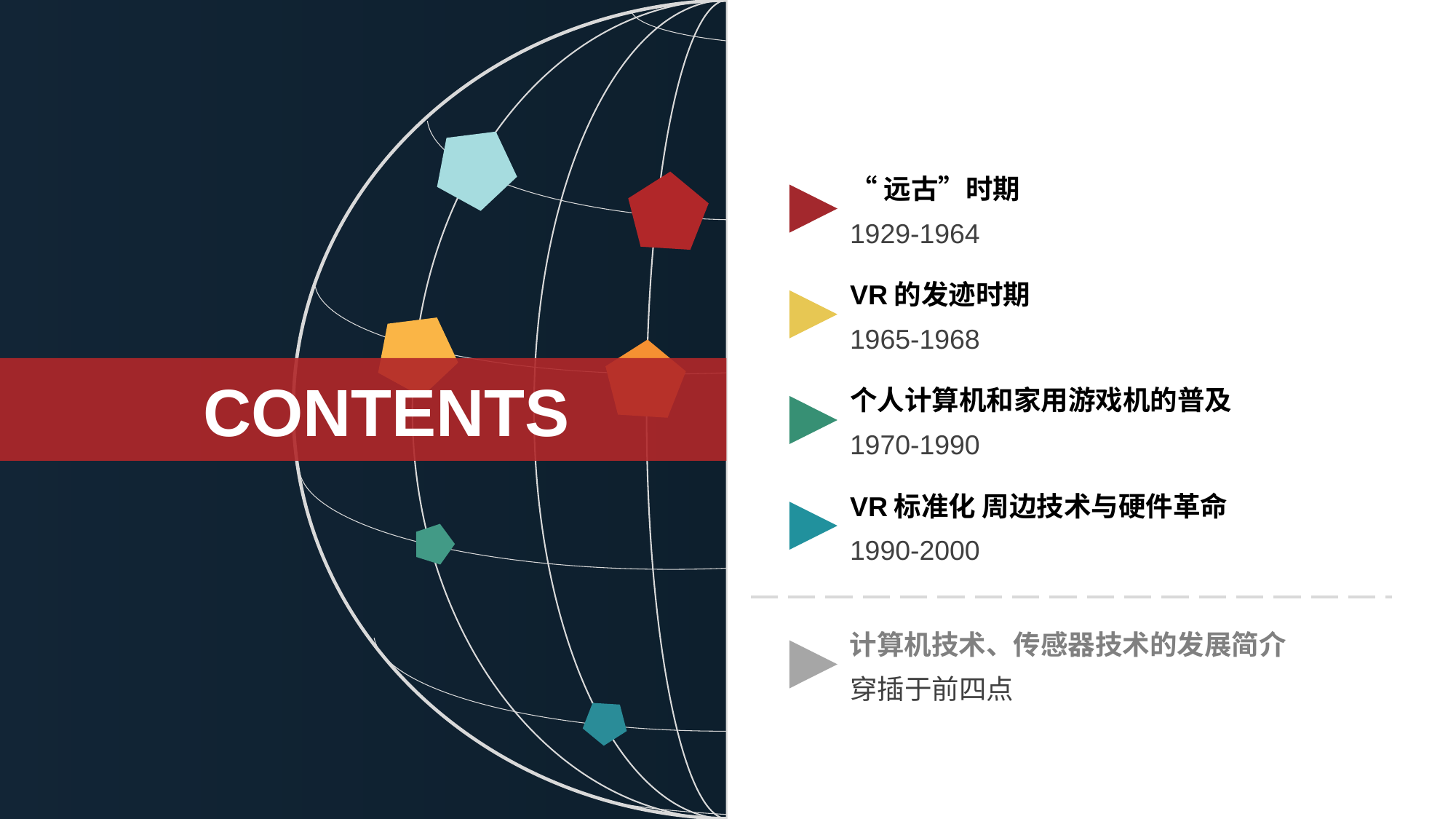

“远古”时期

1929-1964
VR的发迹时期

1965-1968

CONTENTS
个人计算机和家用游戏机的普及

1970-1990
VR标准化 周边技术与硬件革命

1990-2000

计算机技术、传感器技术的发展简介

穿插于前四点